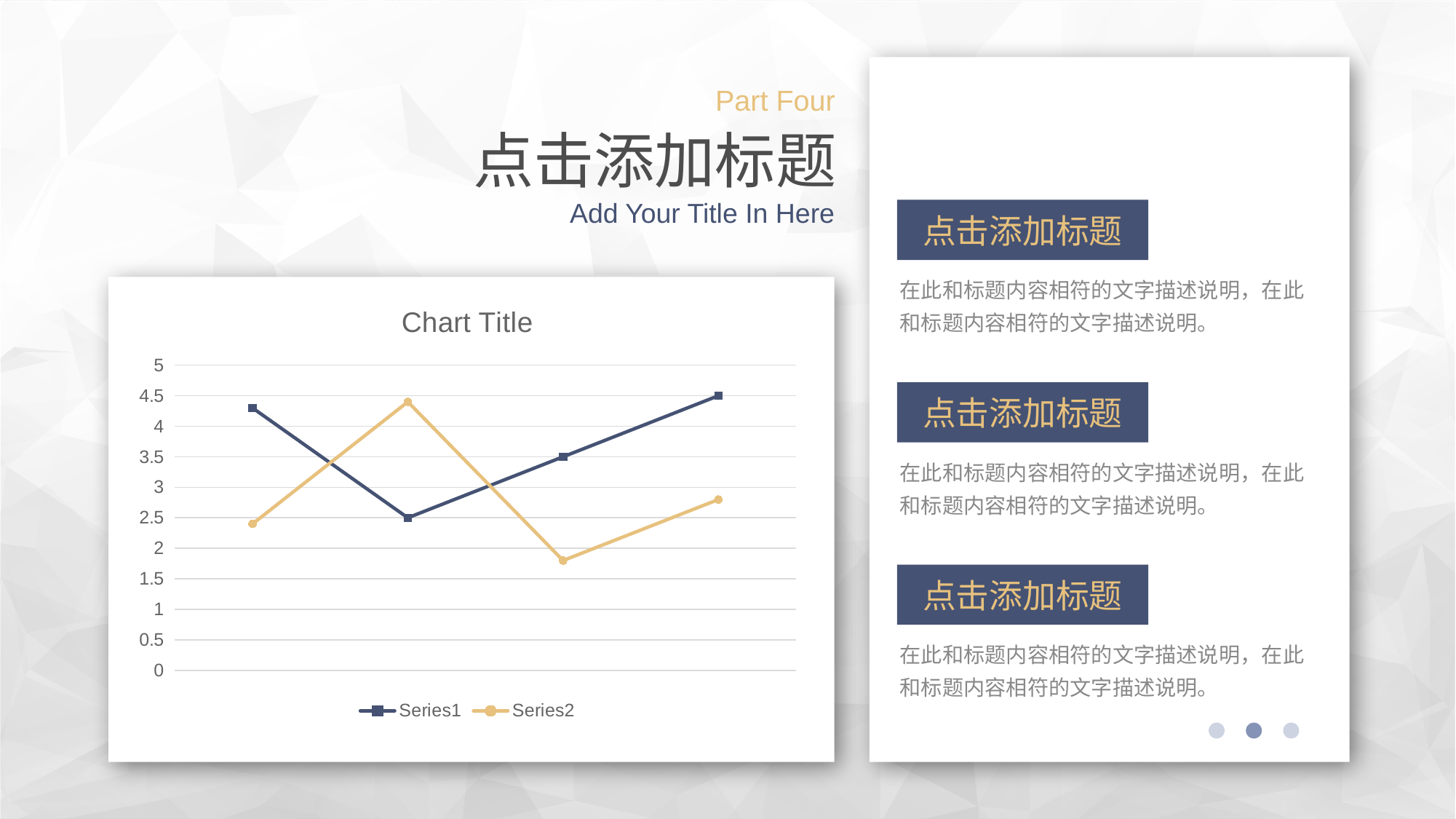

Part Four
点击添加标题
Add Your Title In Here

点击添加标题
在此和标题内容相符的文字描述说明，在此和标题内容相符的文字描述说明。

### Chart:

| Category |  |  |
|---|---|---|
点击添加标题

在此和标题内容相符的文字描述说明，在此和标题内容相符的文字描述说明。

点击添加标题
在此和标题内容相符的文字描述说明，在此和标题内容相符的文字描述说明。